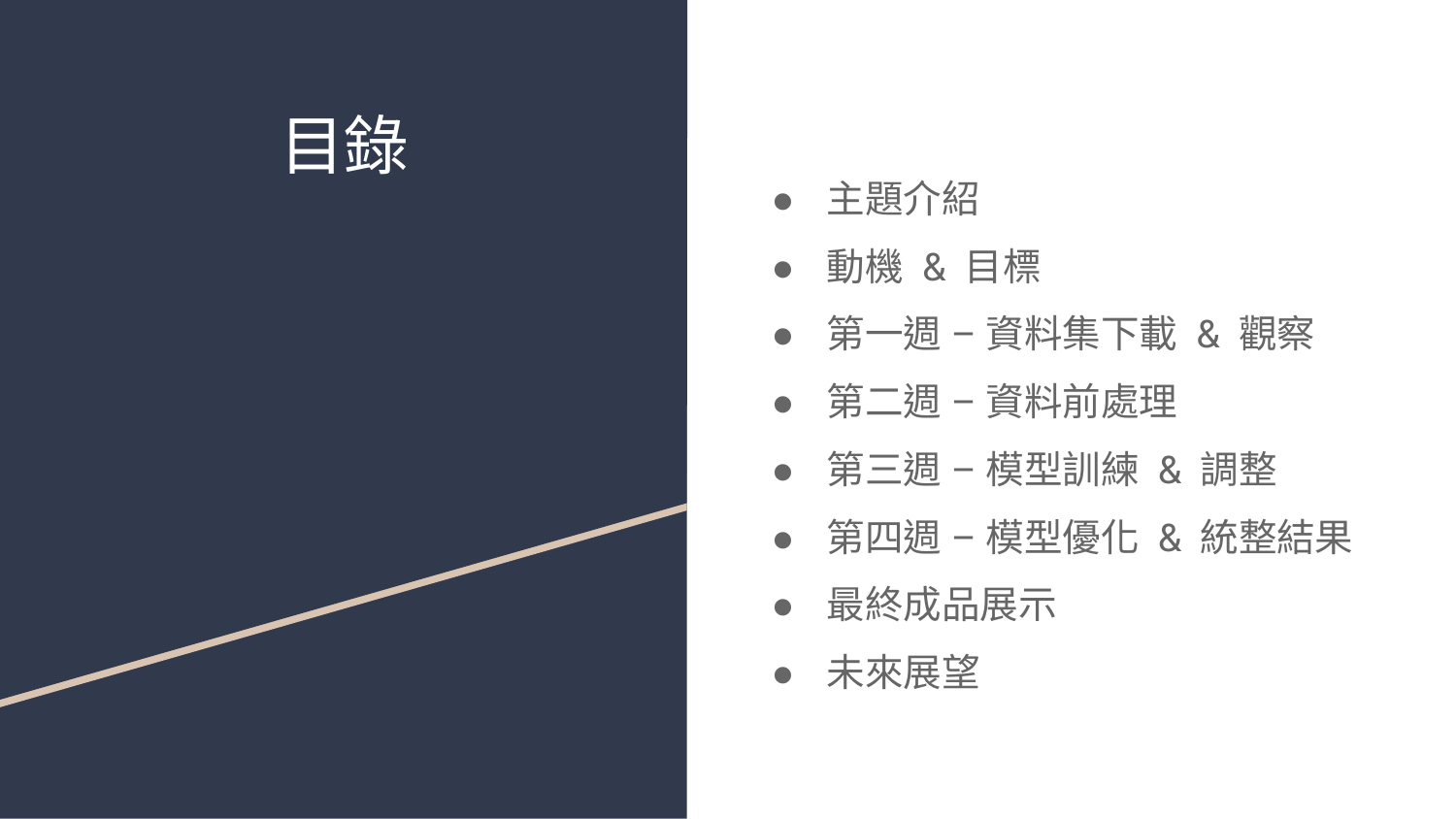

# 目錄

主題介紹
動機 & 目標
第一週 – 資料集下載 & 觀察
第二週 – 資料前處理
第三週 – 模型訓練 & 調整
第四週 – 模型優化 & 統整結果
最終成品展示
未來展望